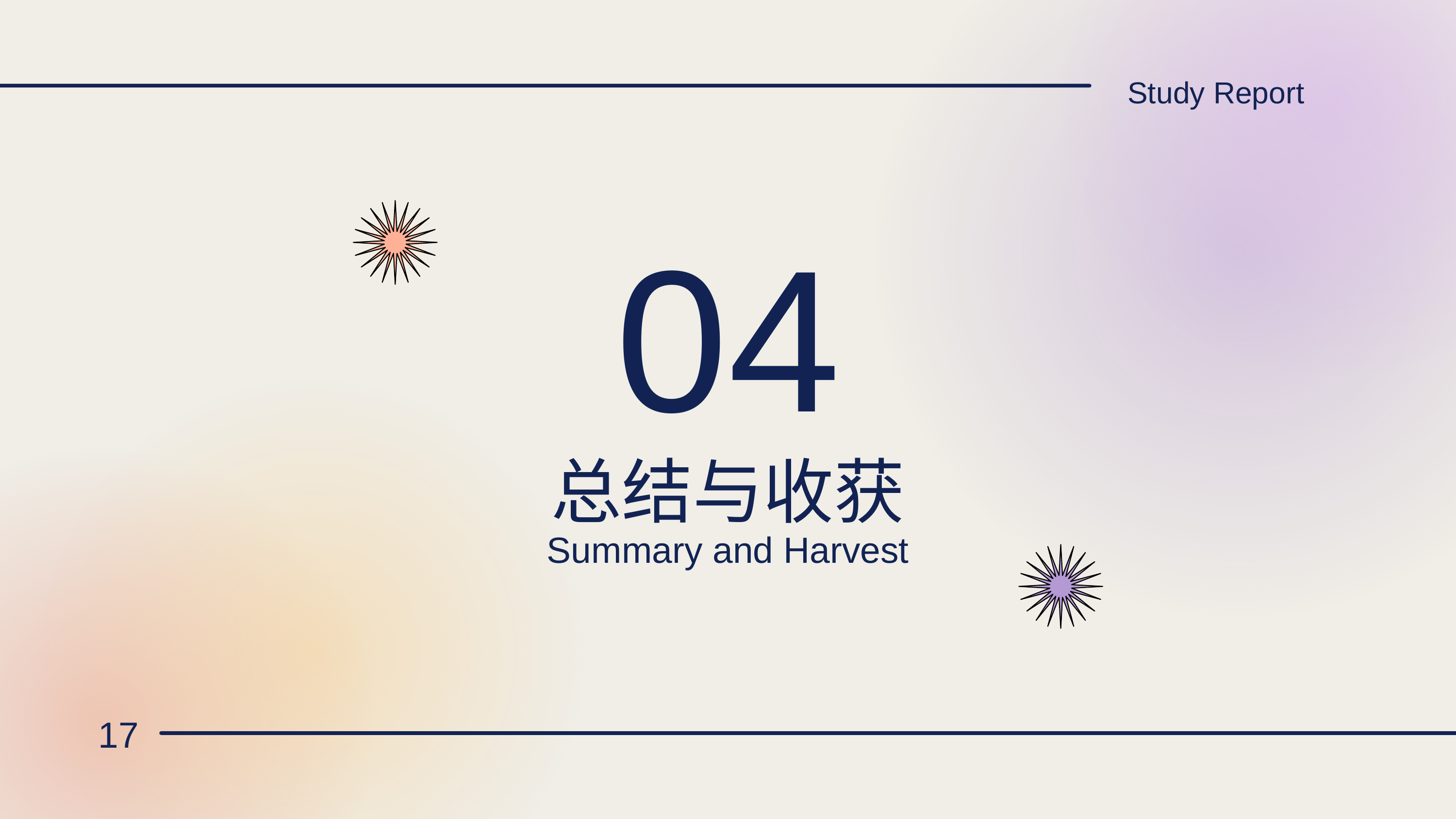

Study Report

04

总结与收获
Summary and Harvest

17